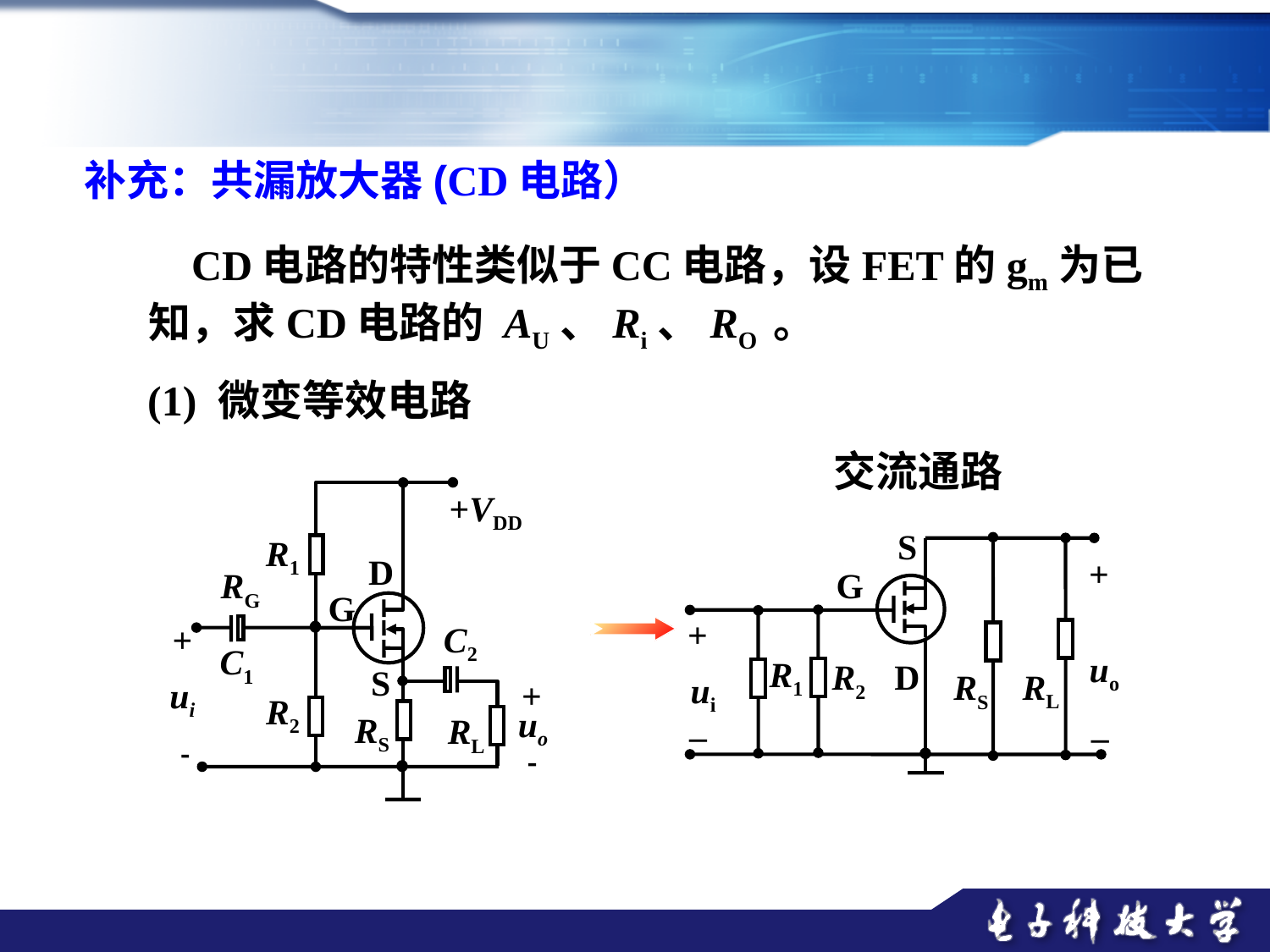

补充：共漏放大器(CD电路）
    CD电路的特性类似于CC电路，设FET的gm为已知，求CD电路的 AU、Ri、RO 。
(1) 微变等效电路
交流通路
+VDD

R1
D

RG
G

C2
+

C1

S
ui
+

R2
uo
RS
RL

−
−

S

+
G

+

uo
R1
R2
D

RL

RS
ui
–
–